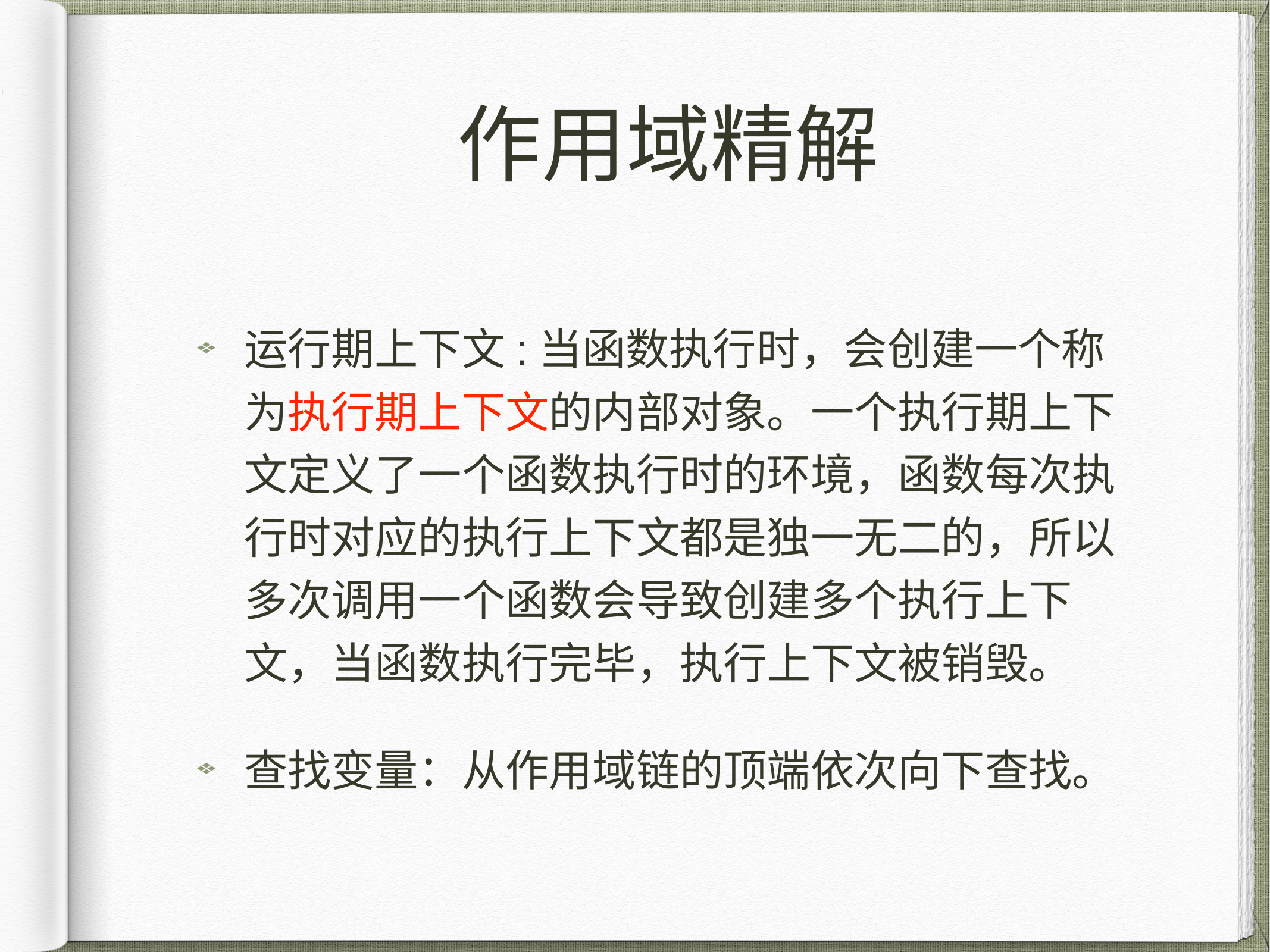

# 作用域精解
运行期上下文:当函数执行时，会创建一个称为执行期上下文的内部对象。一个执行期上下文定义了一个函数执行时的环境，函数每次执行时对应的执行上下文都是独一无二的，所以多次调用一个函数会导致创建多个执行上下文，当函数执行完毕，执行上下文被销毁。
查找变量：从作用域链的顶端依次向下查找。